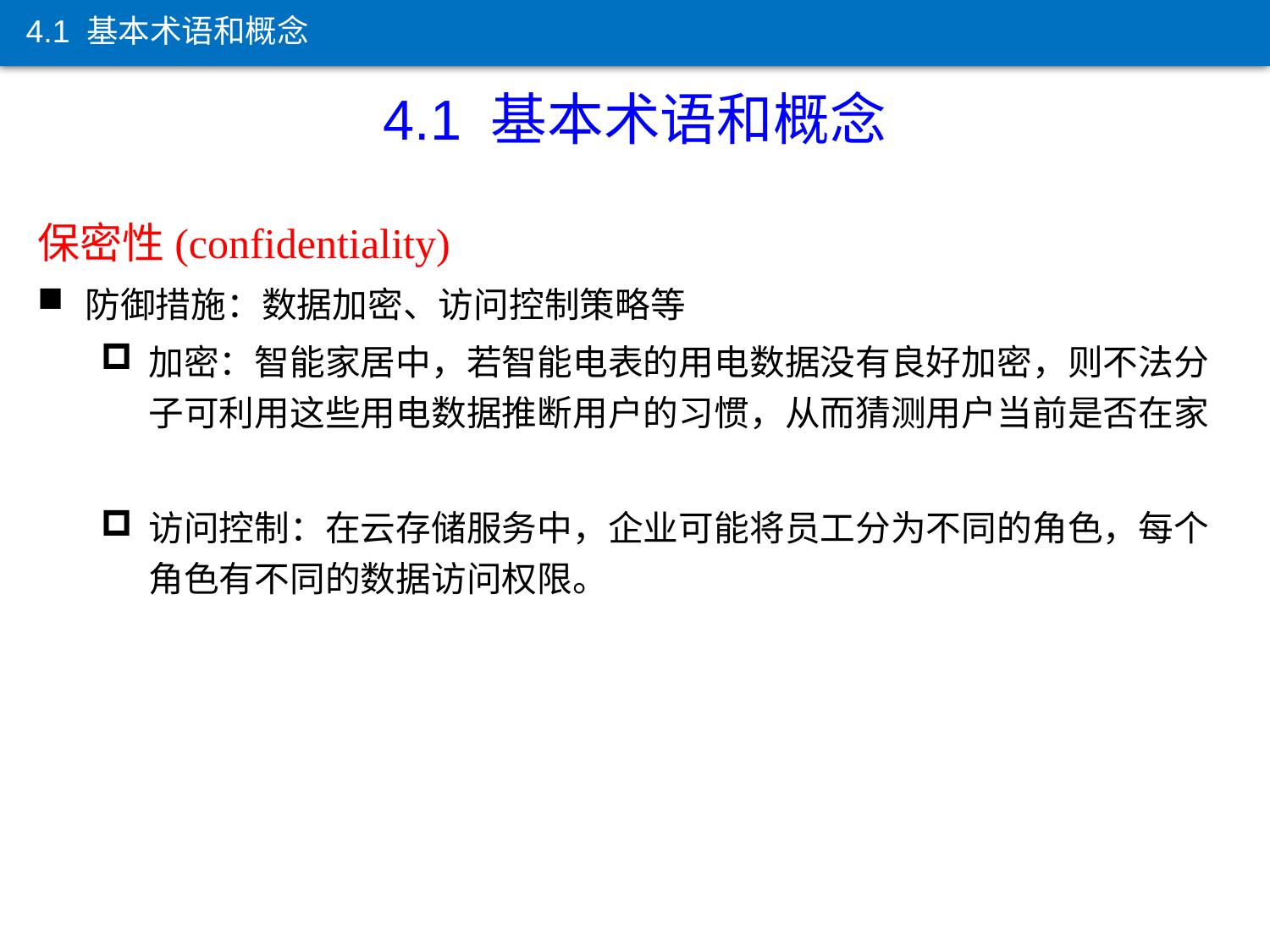

4.1 基本术语和概念
4.1 基本术语和概念
保密性(confidentiality)
防御措施：数据加密、访问控制策略等
加密：智能家居中，若智能电表的用电数据没有良好加密，则不法分子可利用这些用电数据推断用户的习惯，从而猜测用户当前是否在家

访问控制：在云存储服务中，企业可能将员工分为不同的角色，每个角色有不同的数据访问权限。
12